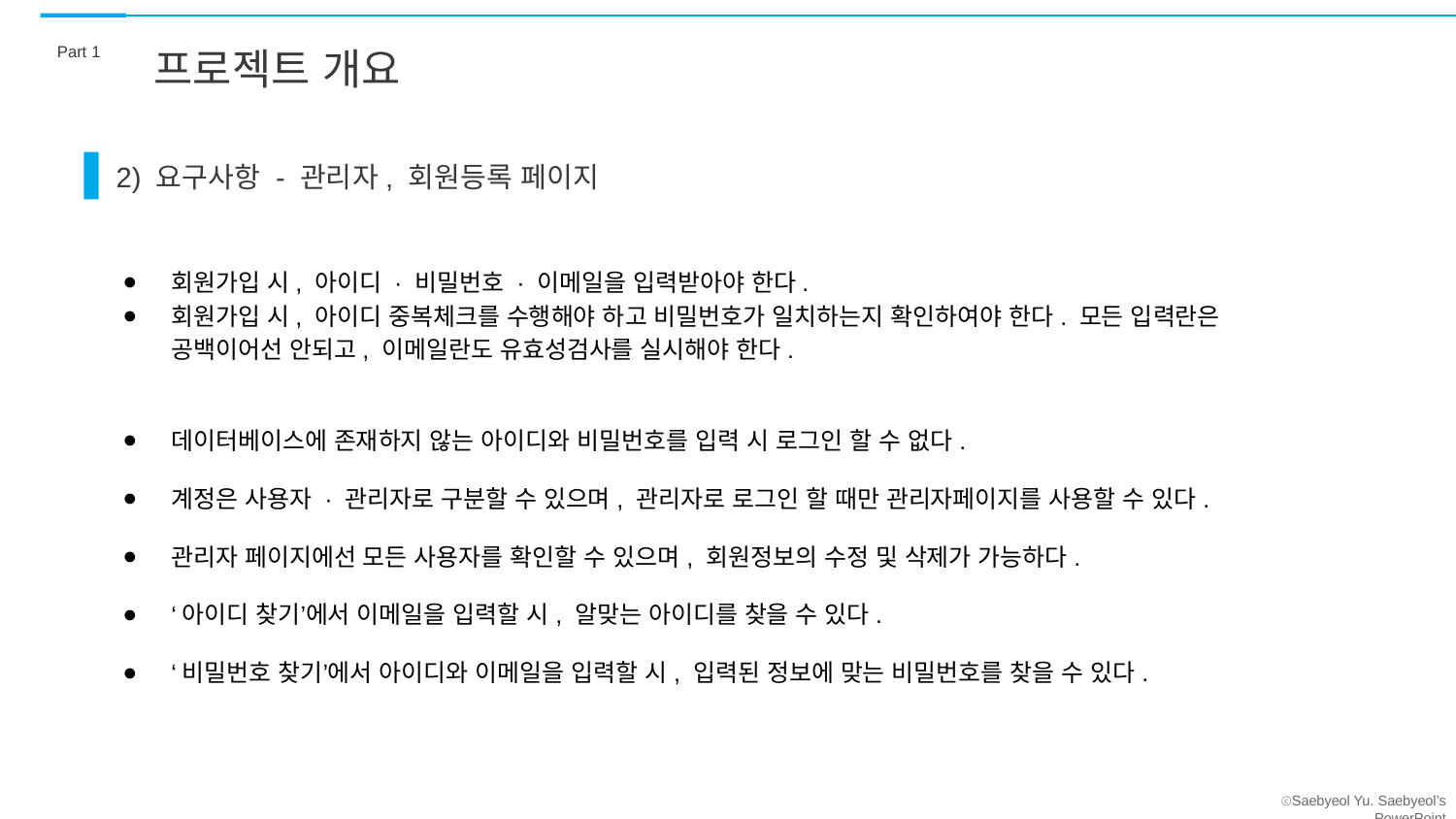

Part 1
프로젝트 개요

2) 요구사항 - 관리자, 회원등록 페이지
회원가입 시, 아이디 · 비밀번호 · 이메일을 입력받아야 한다.
회원가입 시, 아이디 중복체크를 수행해야 하고 비밀번호가 일치하는지 확인하여야 한다. 모든 입력란은 공백이어선 안되고, 이메일란도 유효성검사를 실시해야 한다.

데이터베이스에 존재하지 않는 아이디와 비밀번호를 입력 시 로그인 할 수 없다.
계정은 사용자 · 관리자로 구분할 수 있으며, 관리자로 로그인 할 때만 관리자페이지를 사용할 수 있다.
관리자 페이지에선 모든 사용자를 확인할 수 있으며, 회원정보의 수정 및 삭제가 가능하다.
‘아이디 찾기’에서 이메일을 입력할 시, 알맞는 아이디를 찾을 수 있다.
‘비밀번호 찾기’에서 아이디와 이메일을 입력할 시, 입력된 정보에 맞는 비밀번호를 찾을 수 있다.